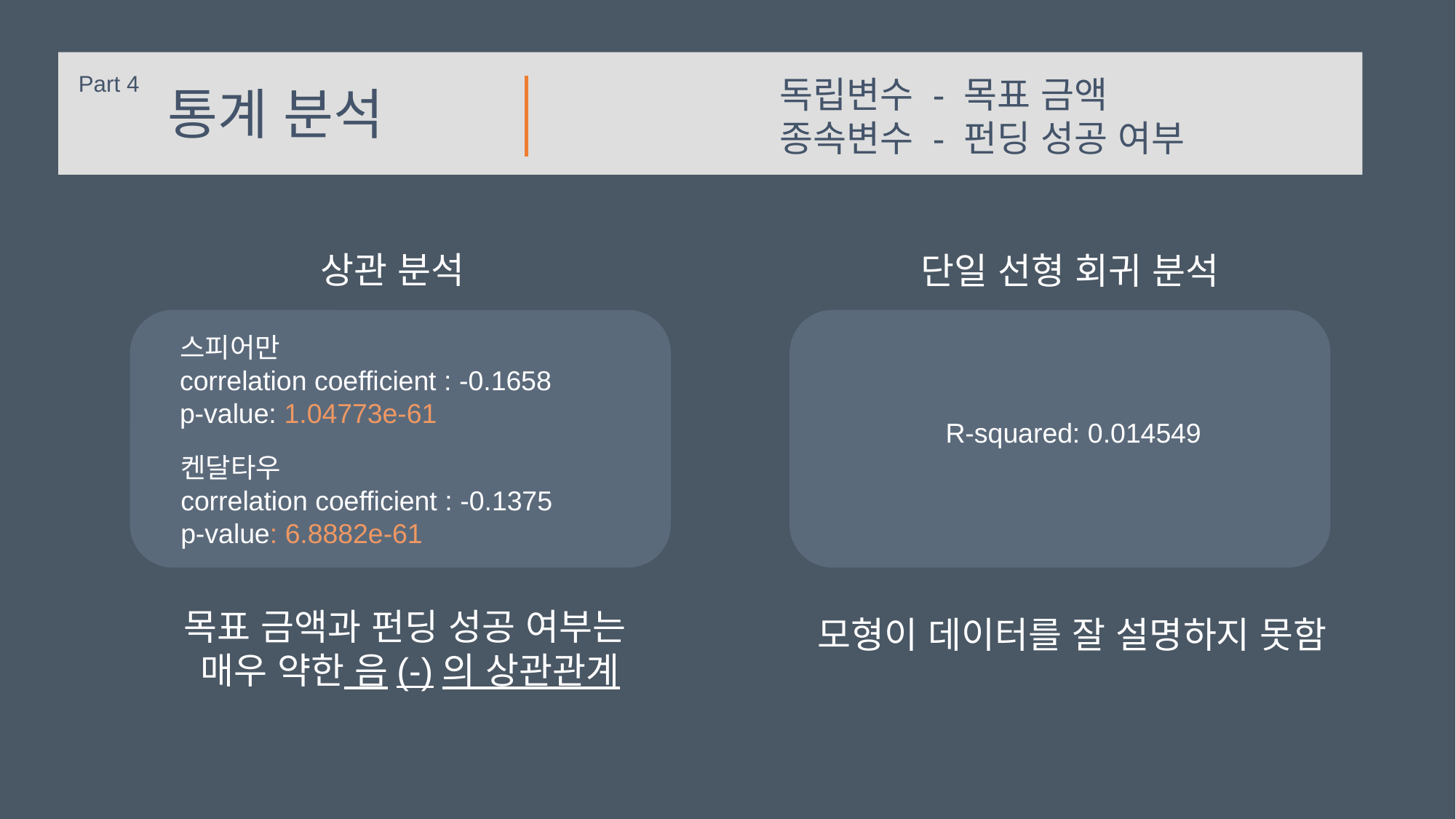

Part 4
독립변수 - 목표 금액
종속변수 - 펀딩 성공 여부
  통계 분석
상관 분석
단일 선형 회귀 분석

스피어만
correlation coefficient : -0.1658
p-value: 1.04773e-61
R-squared: 0.014549

켄달타우
correlation coefficient : -0.1375 p-value: 6.8882e-61

목표 금액과 펀딩 성공 여부는
매우 약한 음(-)의 상관관계

모형이 데이터를 잘 설명하지 못함